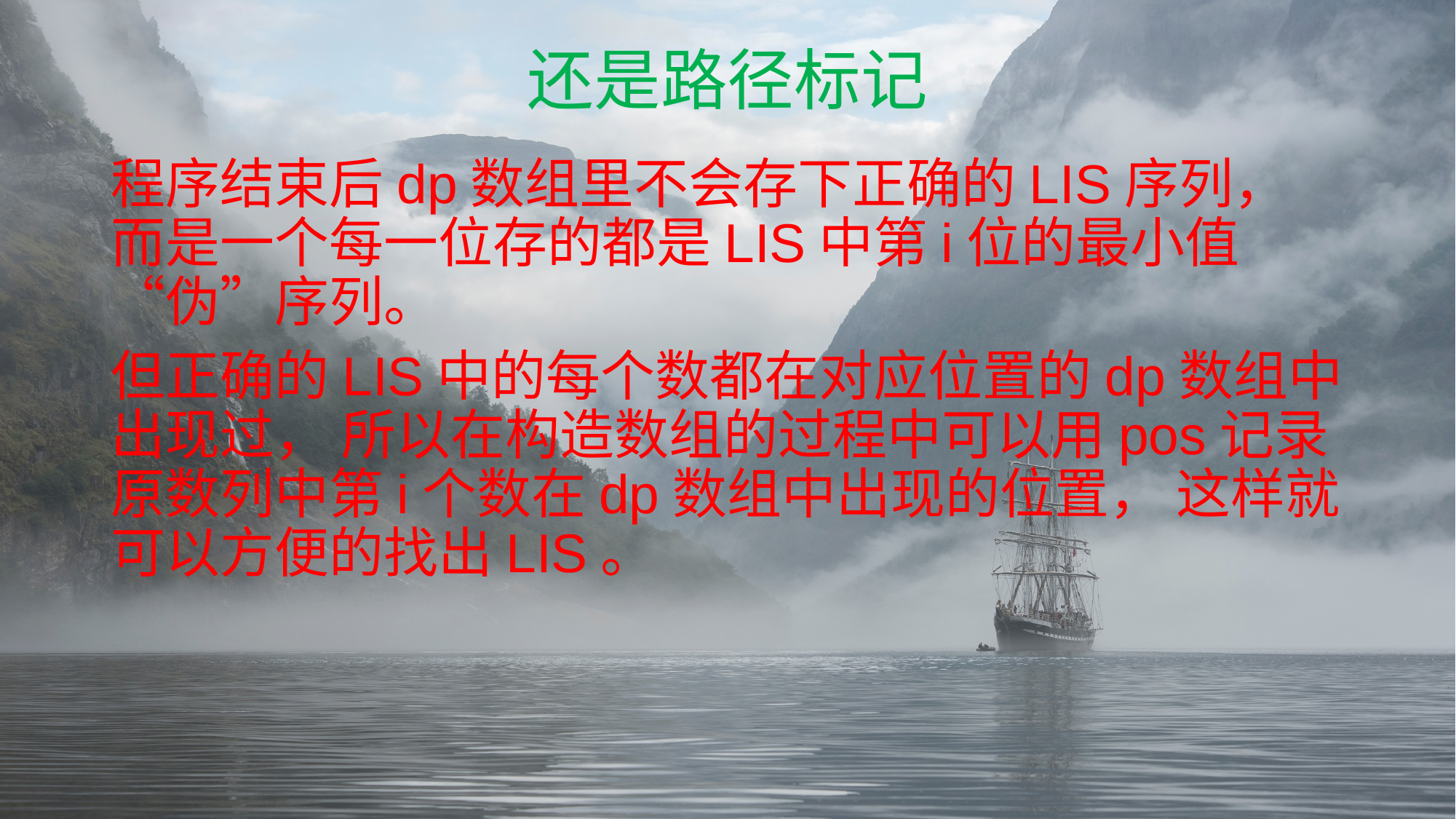

# 还是路径标记
程序结束后dp数组里不会存下正确的LIS序列， 而是一个每一位存的都是LIS中第i位的最小值“伪”序列。
但正确的LIS中的每个数都在对应位置的dp数组中出现过， 所以在构造数组的过程中可以用pos记录原数列中第i个数在dp数组中出现的位置， 这样就可以方便的找出LIS。